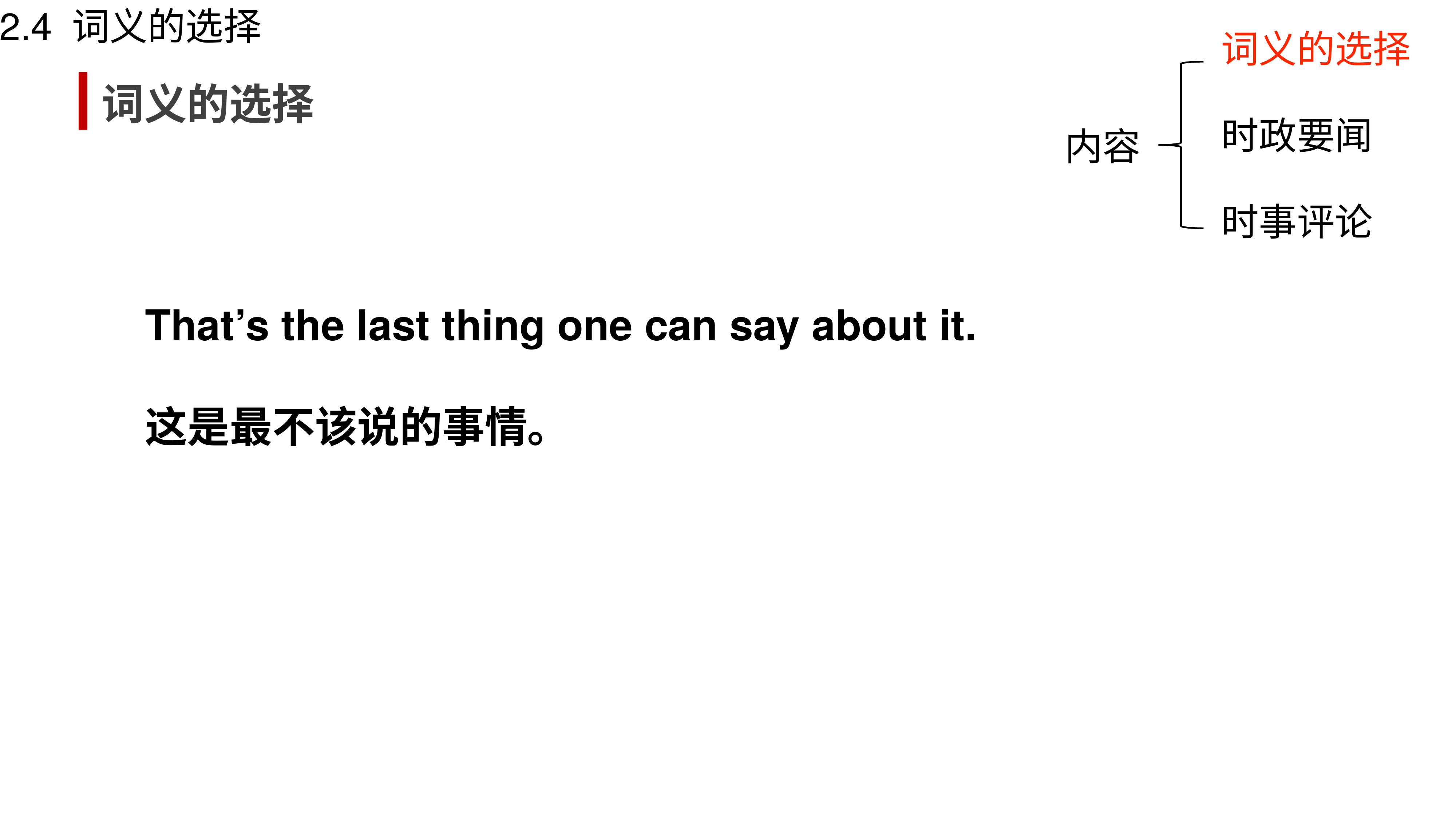

2.4 词义的选择
词义的选择

词义的选择

时政要闻
内容
时事评论
That’s the last thing one can say about it.
这是最不该说的事情。